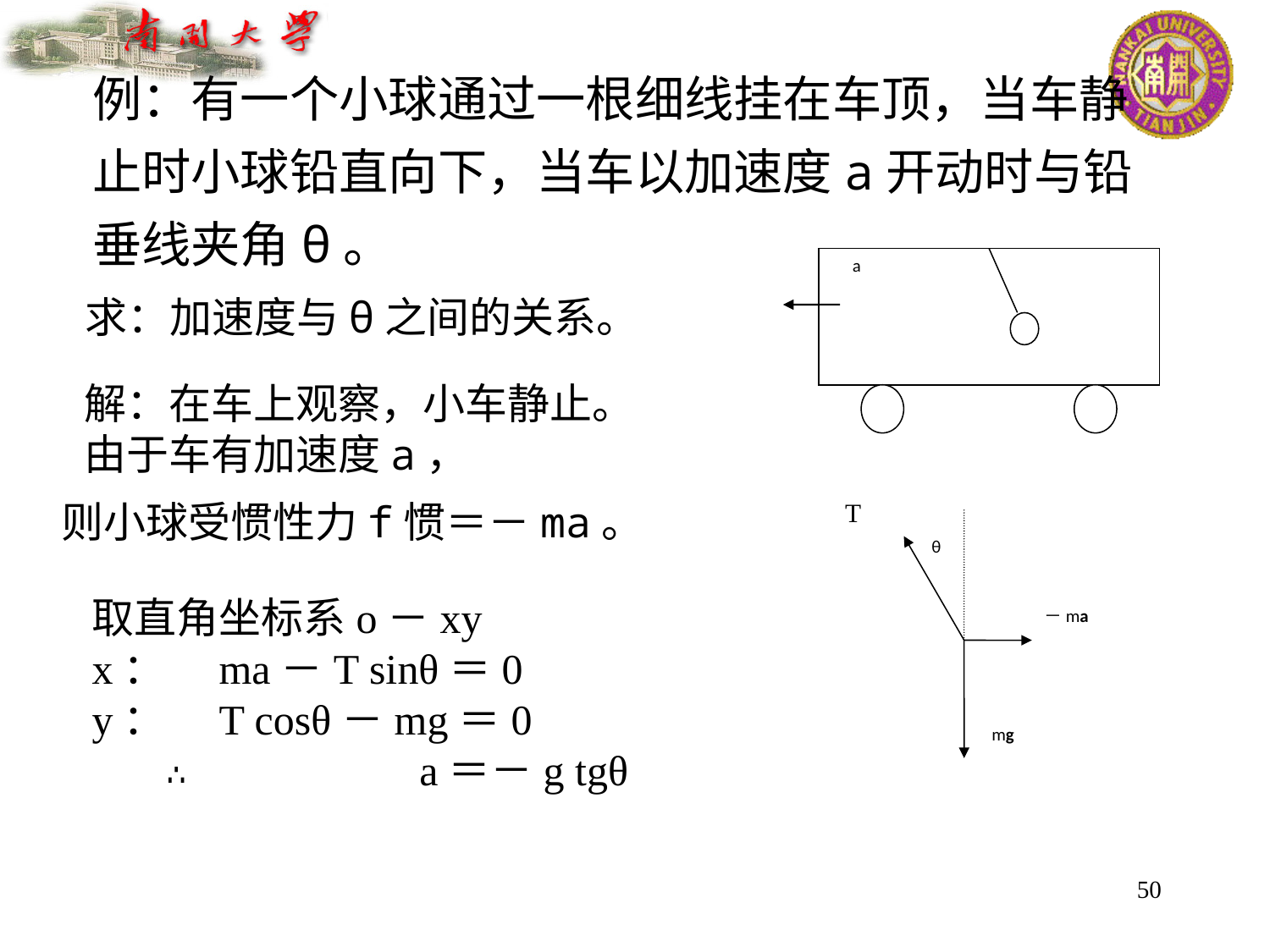

例：有一个小球通过一根细线挂在车顶，当车静止时小球铅直向下，当车以加速度a开动时与铅垂线夹角θ。

a

求：加速度与θ之间的关系。
解：在车上观察，小车静止。
由于车有加速度a，
则小球受惯性力f惯＝－ma。
T

θ

－ma

mg
取直角坐标系o－xy
x：	ma－T sinθ＝0
y：	T cosθ－mg＝0
∴		a＝－g tgθ
50